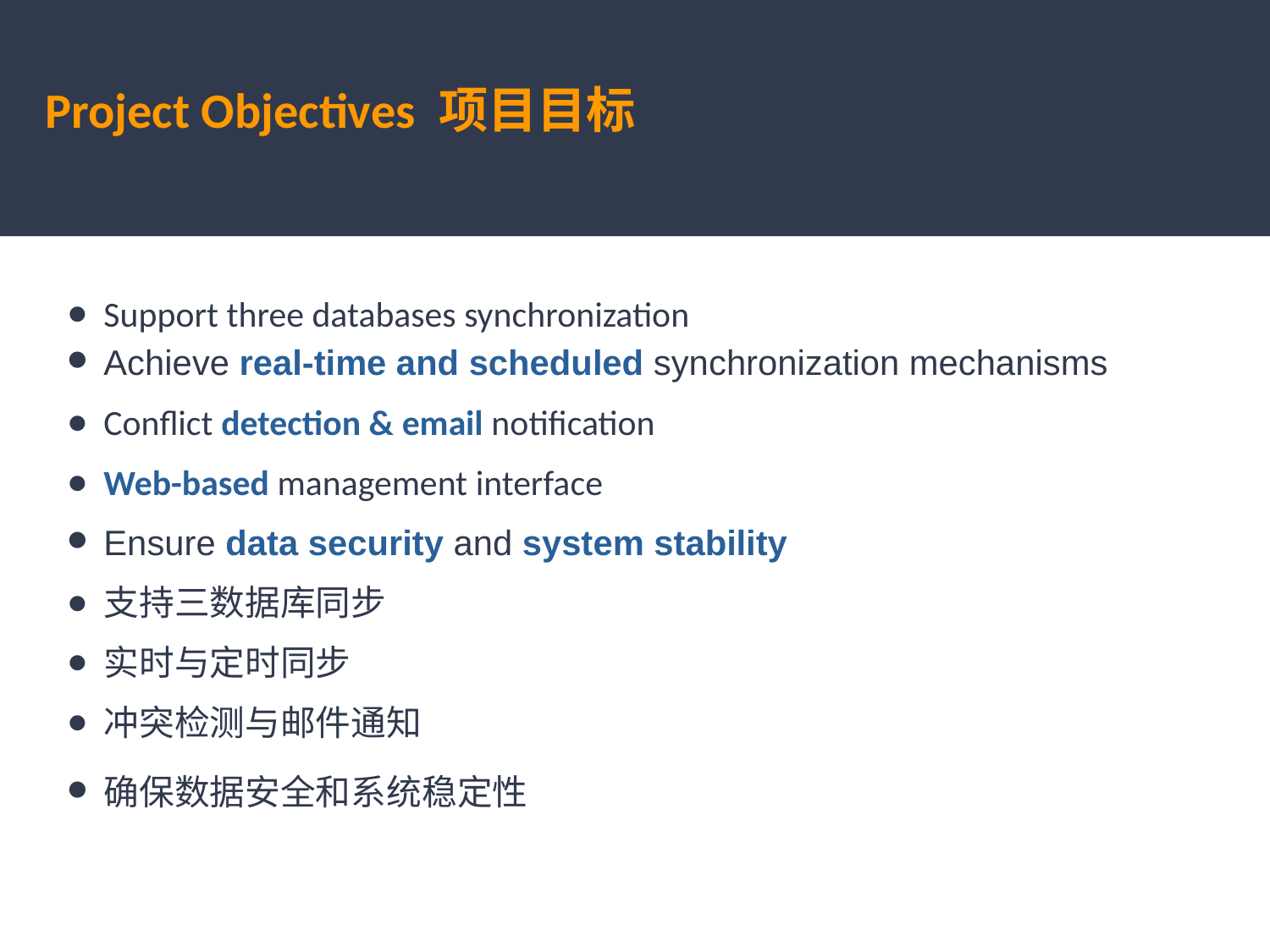

# Project Objectives 项目目标
Support three databases synchronization
Achieve real-time and scheduled synchronization mechanisms
Conflict detection & email notification
Web-based management interface
Ensure data security and system stability
支持三数据库同步
实时与定时同步
冲突检测与邮件通知
确保数据安全和系统稳定性